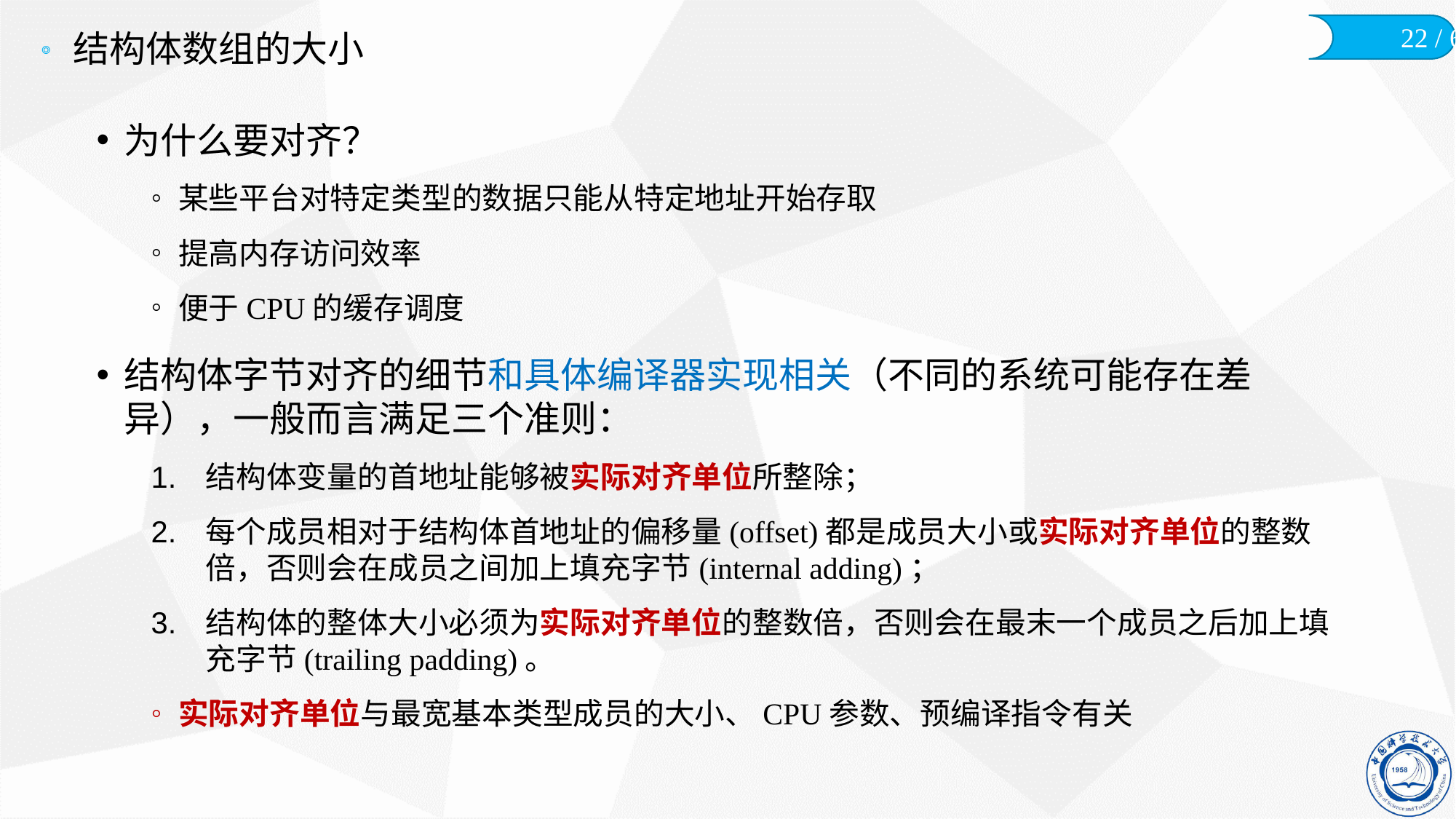

# 结构体数组的大小
为什么要对齐？
某些平台对特定类型的数据只能从特定地址开始存取
提高内存访问效率
便于CPU的缓存调度
结构体字节对齐的细节和具体编译器实现相关（不同的系统可能存在差异），一般而言满足三个准则：
结构体变量的首地址能够被实际对齐单位所整除；
每个成员相对于结构体首地址的偏移量(offset)都是成员大小或实际对齐单位的整数倍，否则会在成员之间加上填充字节(internal adding)；
结构体的整体大小必须为实际对齐单位的整数倍，否则会在最末一个成员之后加上填充字节(trailing padding)。
实际对齐单位与最宽基本类型成员的大小、CPU参数、预编译指令有关